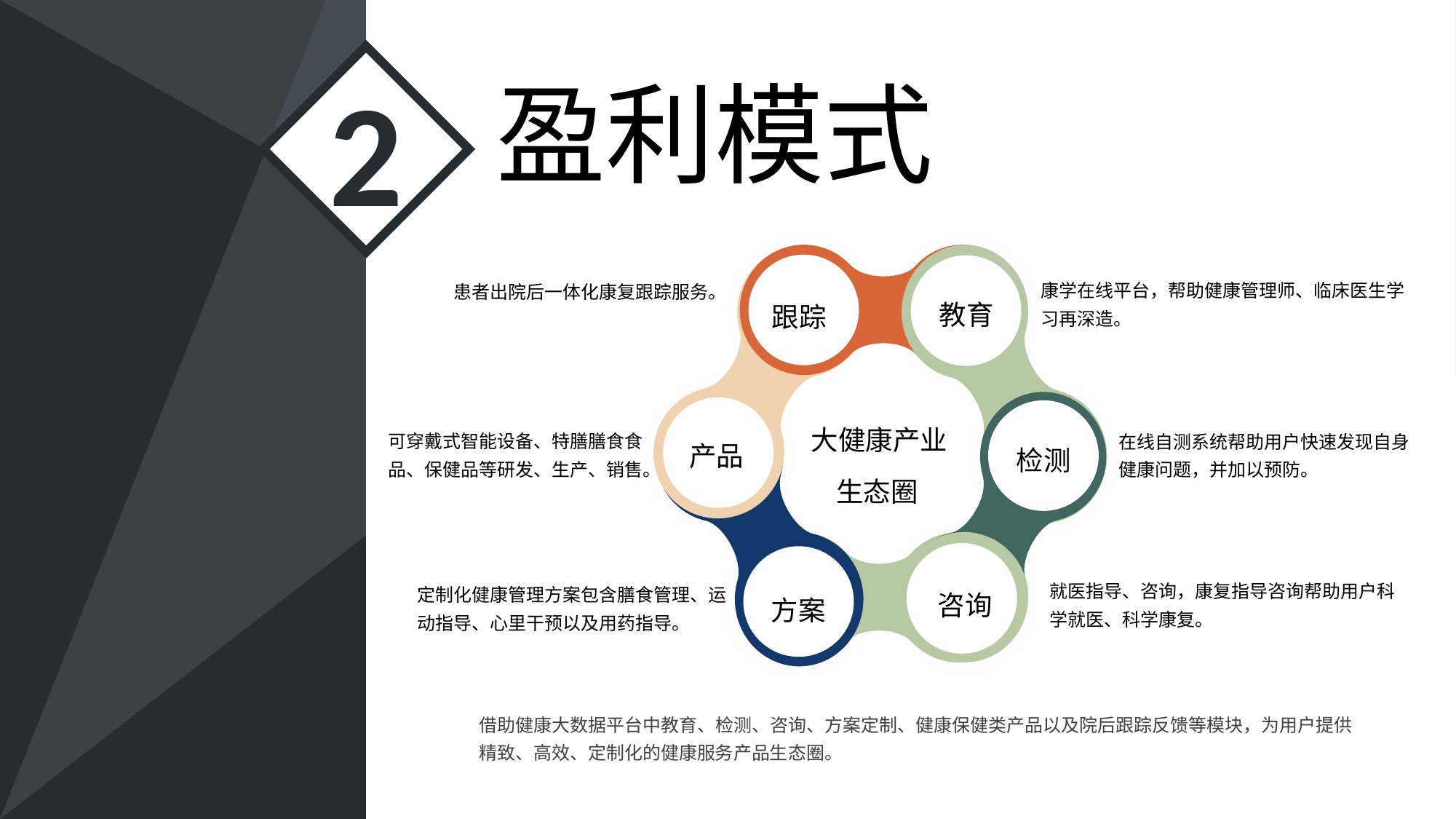

盈利模式
2

康学在线平台，帮助健康管理师、临床医生学习再深造。
患者出院后一体化康复跟踪服务。
教育
跟踪
大健康产业
   生态圈
可穿戴式智能设备、特膳膳食食品、保健品等研发、生产、销售。
在线自测系统帮助用户快速发现自身健康问题，并加以预防。
产品
检测
就医指导、咨询，康复指导咨询帮助用户科学就医、科学康复。
定制化健康管理方案包含膳食管理、运动指导、心里干预以及用药指导。
咨询
方案
借助健康大数据平台中教育、检测、咨询、方案定制、健康保健类产品以及院后跟踪反馈等模块，为用户提供精致、高效、定制化的健康服务产品生态圈。